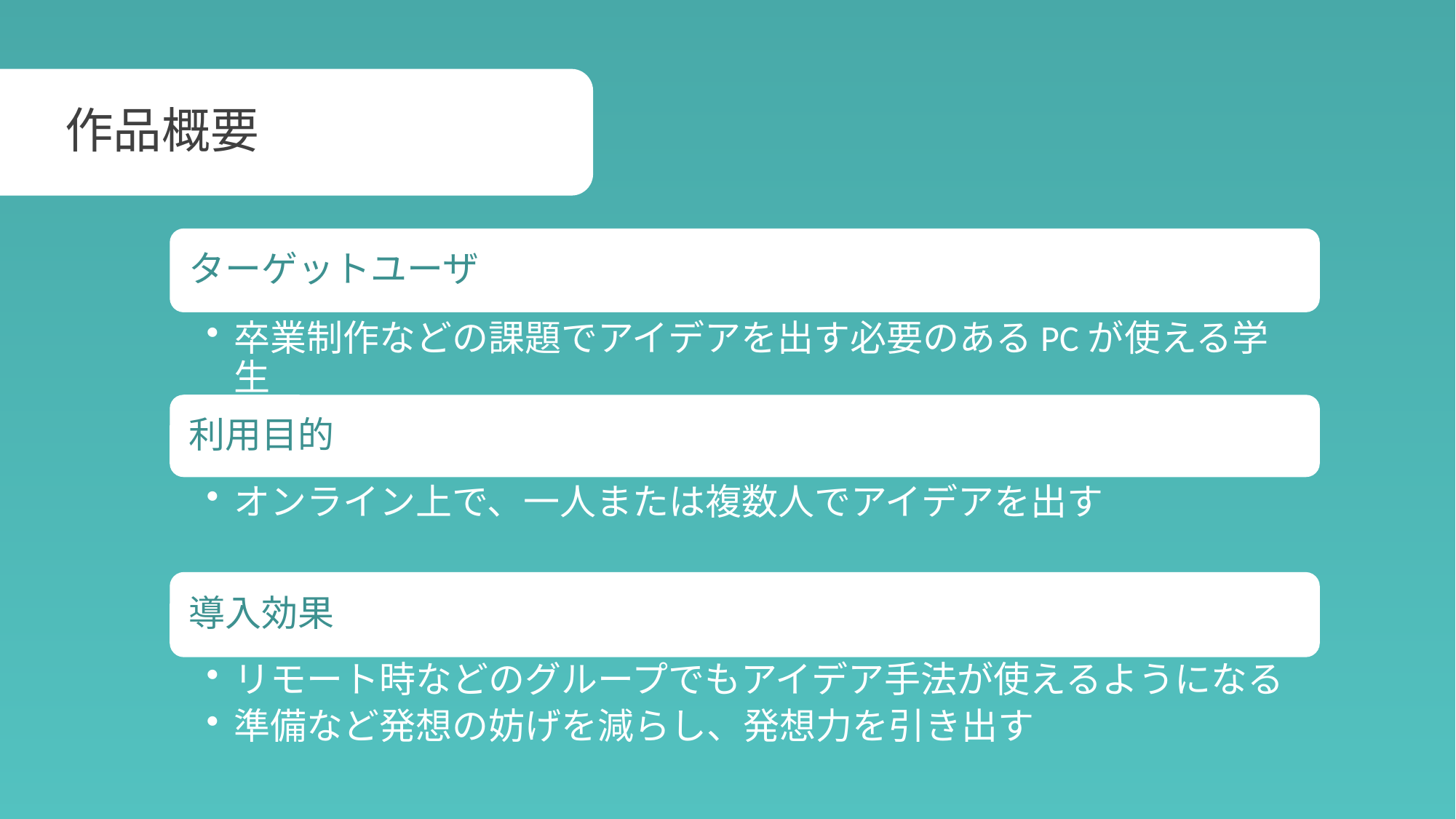

作品概要
ターゲットユーザ
卒業制作などの課題でアイデアを出す必要のあるPCが使える学生
利用目的
オンライン上で、一人または複数人でアイデアを出す
導入効果
リモート時などのグループでもアイデア手法が使えるようになる
準備など発想の妨げを減らし、発想力を引き出す